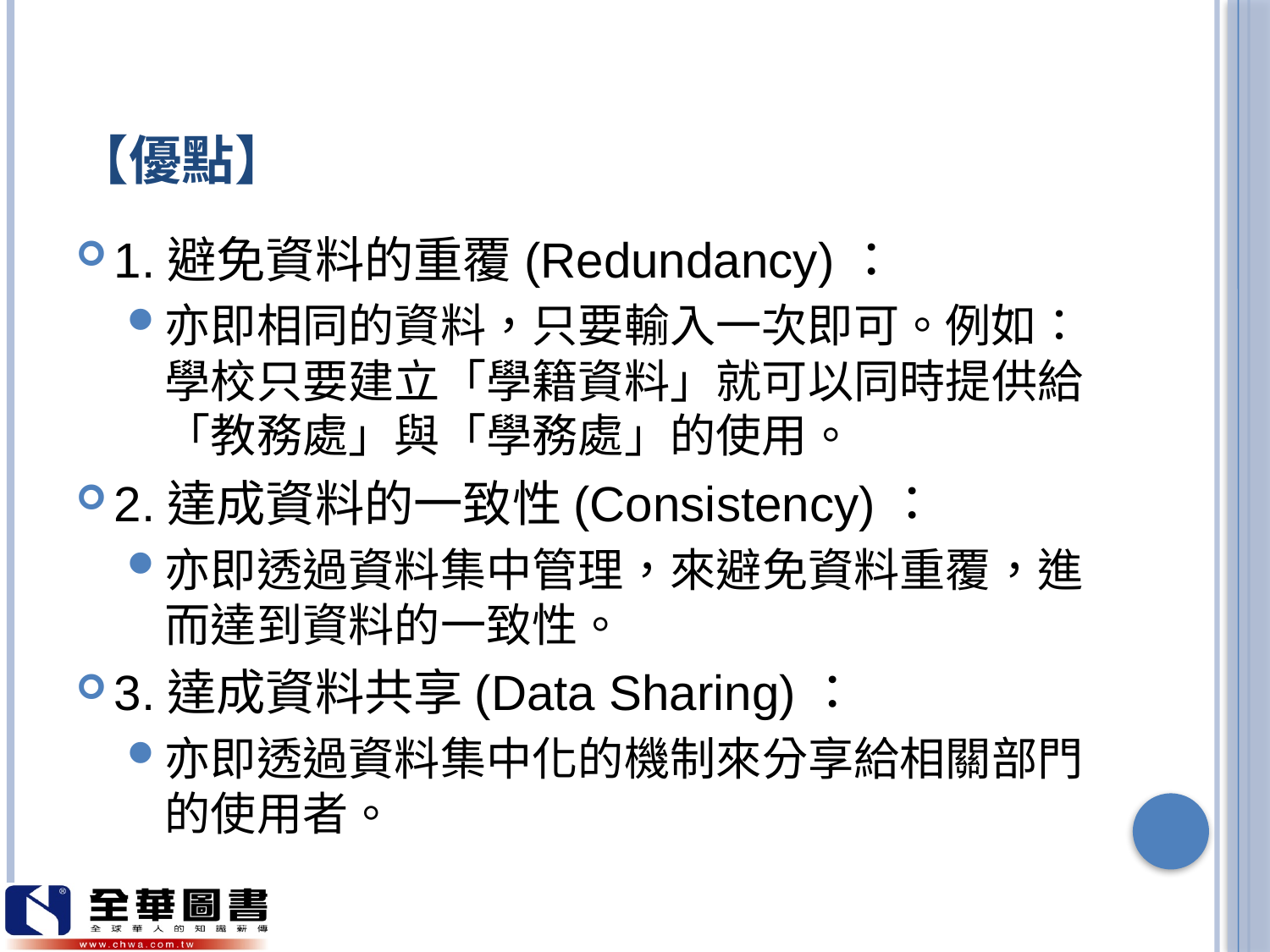

# 【優點】
1.避免資料的重覆(Redundancy)：
亦即相同的資料，只要輸入一次即可。例如：學校只要建立「學籍資料」就可以同時提供給「教務處」與「學務處」的使用。
2.達成資料的一致性(Consistency)：
亦即透過資料集中管理，來避免資料重覆，進而達到資料的一致性。
3.達成資料共享(Data Sharing)：
亦即透過資料集中化的機制來分享給相關部門的使用者。